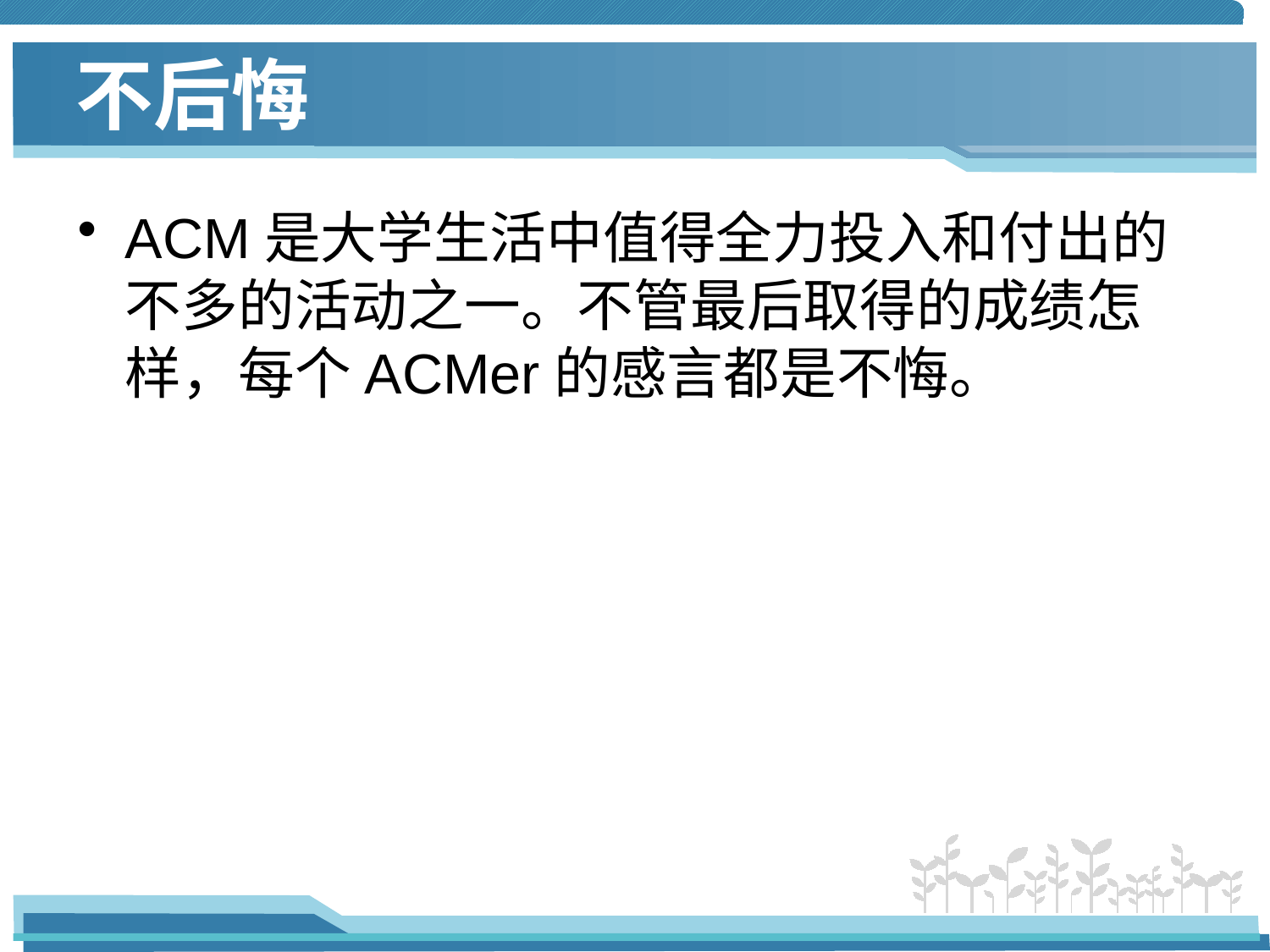

# 不后悔
ACM是大学生活中值得全力投入和付出的不多的活动之一。不管最后取得的成绩怎样，每个ACMer的感言都是不悔。